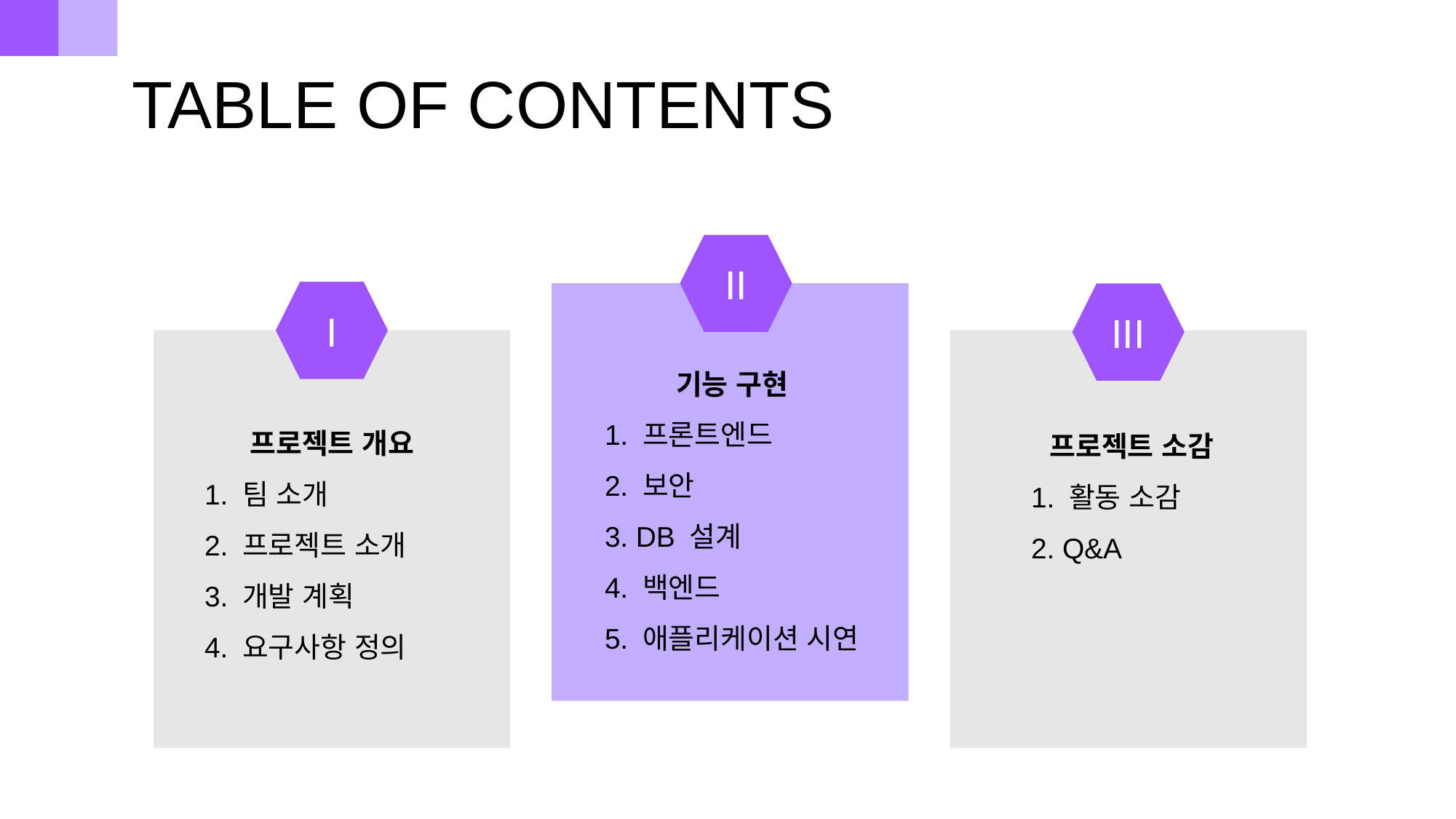

# TABLE OF CONTENTS
II
I

III

기능 구현
1. 프론트엔드
2. 보안
3. DB 설계
4. 백엔드
5. 애플리케이션 시연

프로젝트 개요
1. 팀 소개
2. 프로젝트 소개
3. 개발 계획
4. 요구사항 정의
프로젝트 소감
1. 활동 소감
2. Q&A